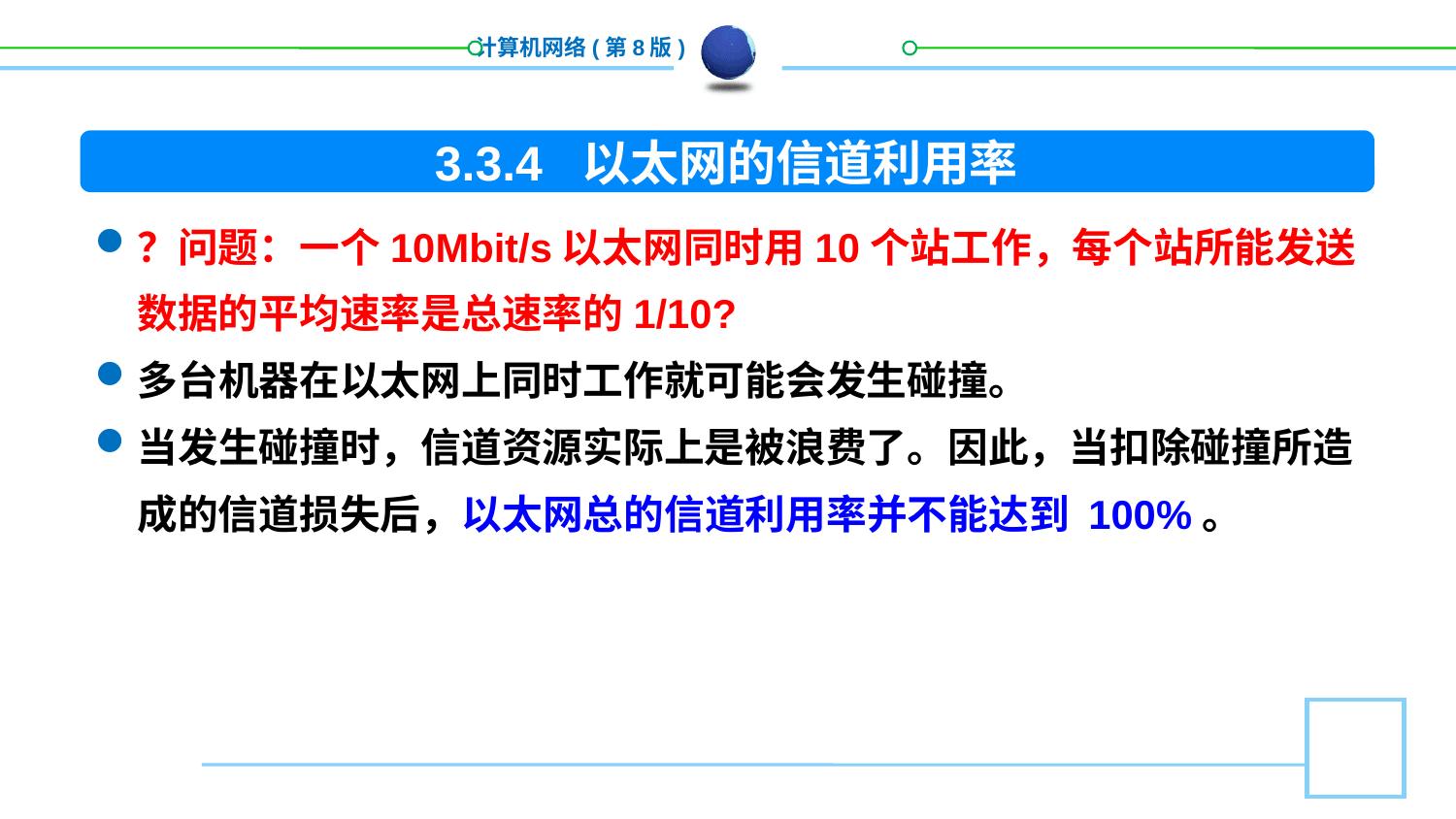

3.3.4  以太网的信道利用率

？问题：一个10Mbit/s以太网同时用10个站工作，每个站所能发送数据的平均速率是总速率的1/10?
多台机器在以太网上同时工作就可能会发生碰撞。
当发生碰撞时，信道资源实际上是被浪费了。因此，当扣除碰撞所造成的信道损失后，以太网总的信道利用率并不能达到 100%。